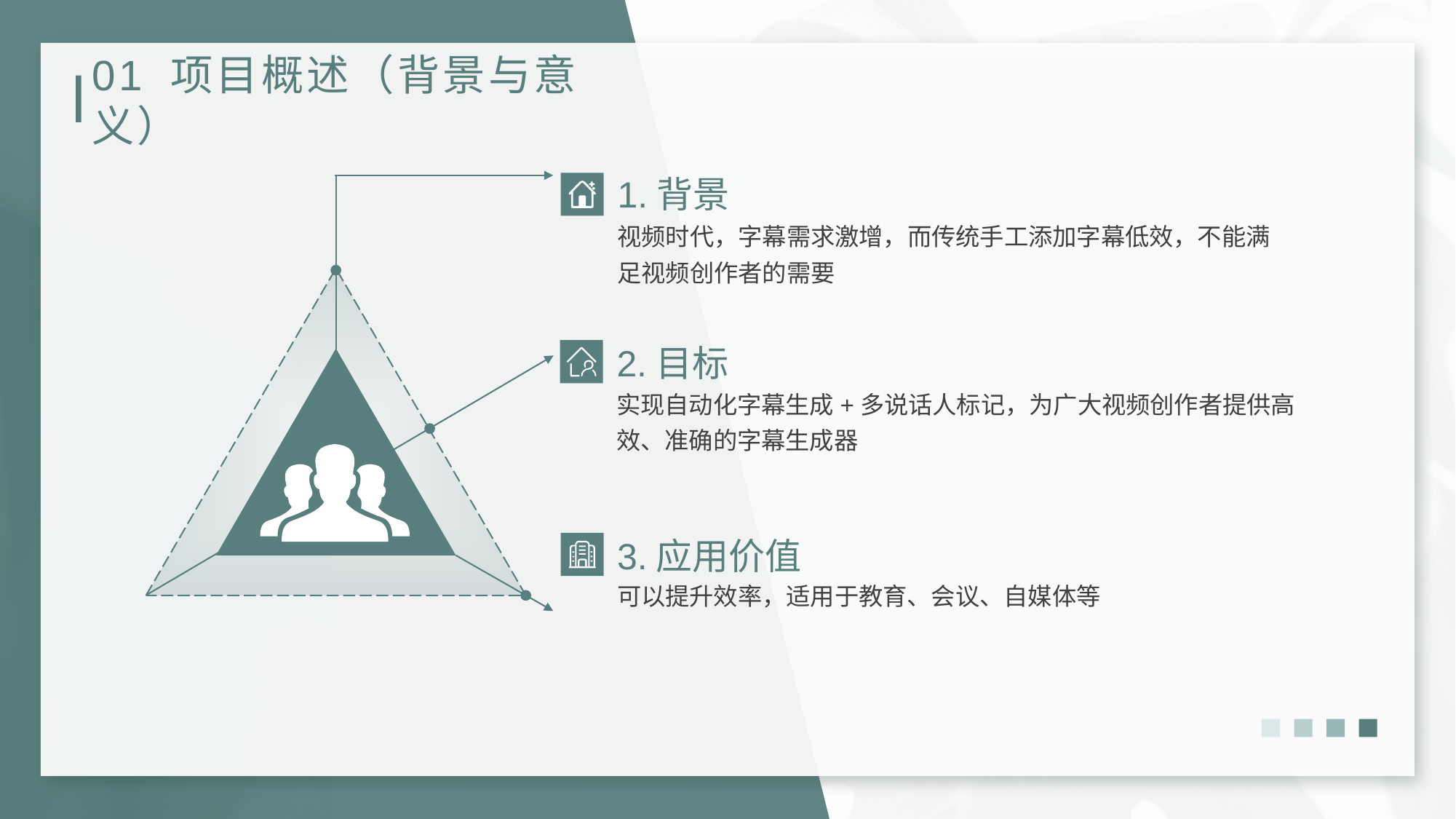

# 01 项目概述（背景与意义）
1.背景

视频时代，字幕需求激增，而传统手工添加字幕低效，不能满足视频创作者的需要

2.目标
实现自动化字幕生成+多说话人标记，为广大视频创作者提供高效、准确的字幕生成器

3.应用价值
可以提升效率，适用于教育、会议、自媒体等